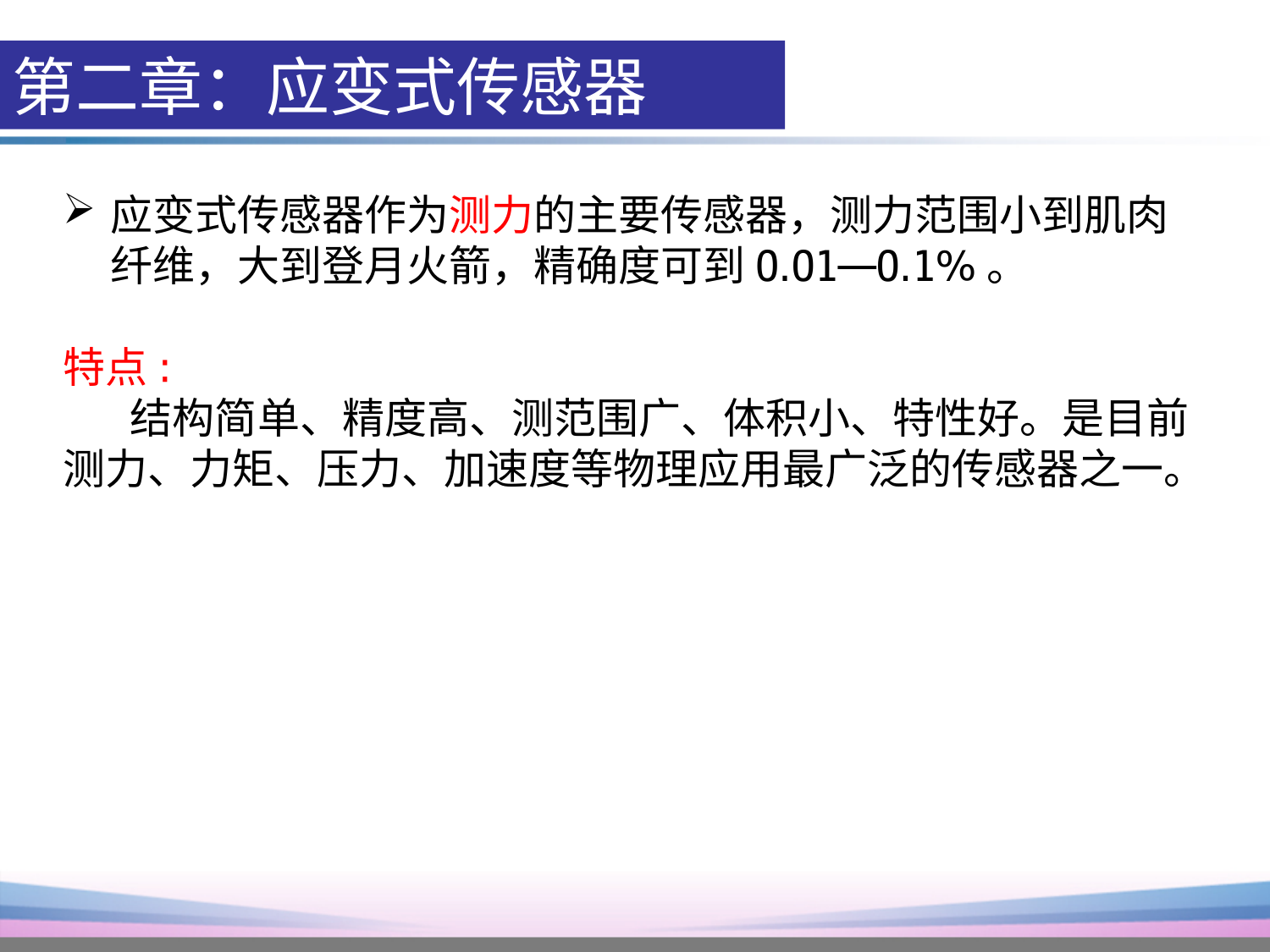

第二章：应变式传感器
应变式传感器作为测力的主要传感器，测力范围小到肌肉纤维，大到登月火箭，精确度可到0.01—0.1%。

特点:
      结构简单、精度高、测范围广、体积小、特性好。是目前测力、力矩、压力、加速度等物理应用最广泛的传感器之一。